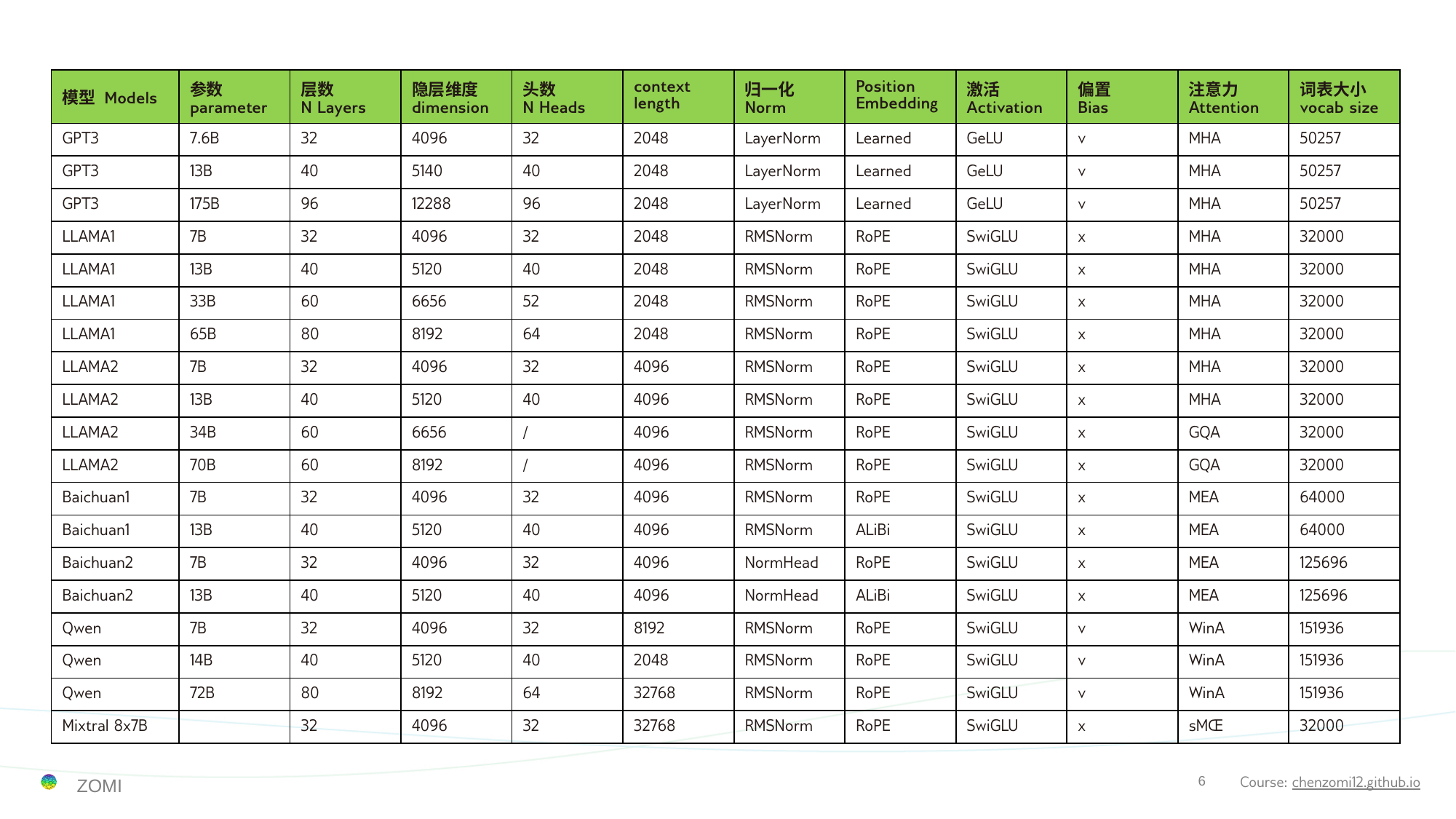

| 模型 Models | 参数 parameter | 层数 N Layers | 隐层维度 dimension | 头数 N Heads | context length | 归一化 Norm | Position Embedding | 激活 Activation | 偏置 Bias | 注意力Attention | 词表大小 vocab size |
| --- | --- | --- | --- | --- | --- | --- | --- | --- | --- | --- | --- |
| GPT3 | 7.6B | 32 | 4096 | 32 | 2048 | LayerNorm | Learned | GeLU | v | MHA | 50257 |
| GPT3 | 13B | 40 | 5140 | 40 | 2048 | LayerNorm | Learned | GeLU | v | MHA | 50257 |
| GPT3 | 175B | 96 | 12288 | 96 | 2048 | LayerNorm | Learned | GeLU | v | MHA | 50257 |
| LLAMA1 | 7B | 32 | 4096 | 32 | 2048 | RMSNorm | RoPE | SwiGLU | x | MHA | 32000 |
| LLAMA1 | 13B | 40 | 5120 | 40 | 2048 | RMSNorm | RoPE | SwiGLU | x | MHA | 32000 |
| LLAMA1 | 33B | 60 | 6656 | 52 | 2048 | RMSNorm | RoPE | SwiGLU | x | MHA | 32000 |
| LLAMA1 | 65B | 80 | 8192 | 64 | 2048 | RMSNorm | RoPE | SwiGLU | x | MHA | 32000 |
| LLAMA2 | 7B | 32 | 4096 | 32 | 4096 | RMSNorm | RoPE | SwiGLU | x | MHA | 32000 |
| LLAMA2 | 13B | 40 | 5120 | 40 | 4096 | RMSNorm | RoPE | SwiGLU | x | MHA | 32000 |
| LLAMA2 | 34B | 60 | 6656 | / | 4096 | RMSNorm | RoPE | SwiGLU | x | GQA | 32000 |
| LLAMA2 | 70B | 60 | 8192 | / | 4096 | RMSNorm | RoPE | SwiGLU | x | GQA | 32000 |
| Baichuan1 | 7B | 32 | 4096 | 32 | 4096 | RMSNorm | RoPE | SwiGLU | x | MEA | 64000 |
| Baichuan1 | 13B | 40 | 5120 | 40 | 4096 | RMSNorm | ALiBi | SwiGLU | x | MEA | 64000 |
| Baichuan2 | 7B | 32 | 4096 | 32 | 4096 | NormHead | RoPE | SwiGLU | x | MEA | 125696 |
| Baichuan2 | 13B | 40 | 5120 | 40 | 4096 | NormHead | ALiBi | SwiGLU | x | MEA | 125696 |
| Qwen | 7B | 32 | 4096 | 32 | 8192 | RMSNorm | RoPE | SwiGLU | v | WinA | 151936 |
| Qwen | 14B | 40 | 5120 | 40 | 2048 | RMSNorm | RoPE | SwiGLU | v | WinA | 151936 |
| Qwen | 72B | 80 | 8192 | 64 | 32768 | RMSNorm | RoPE | SwiGLU | v | WinA | 151936 |
| Mixtral 8x7B |  | 32 | 4096 | 32 | 32768 | RMSNorm | RoPE | SwiGLU | x | sMOE | 32000 |